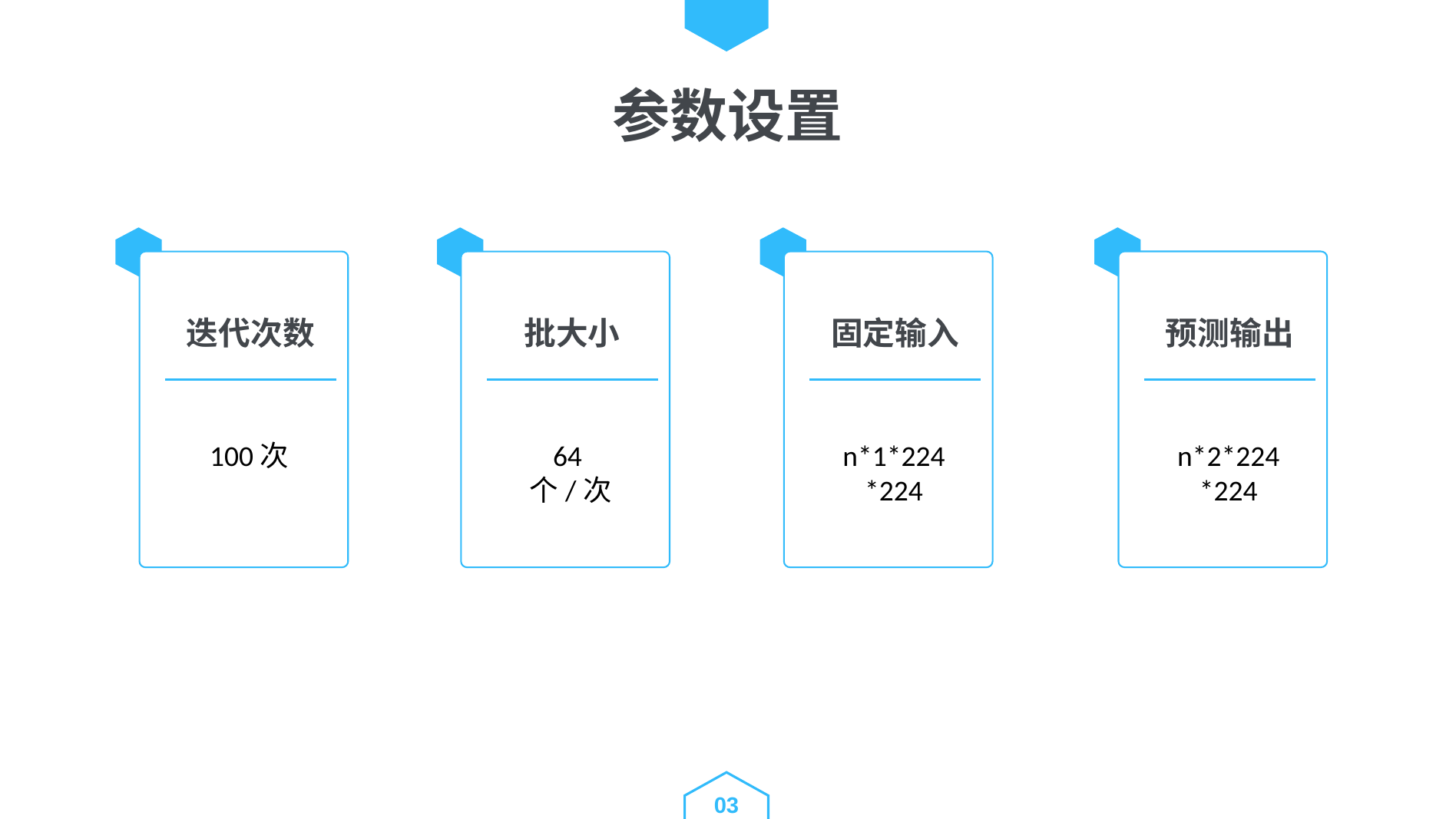

参数设置

预测输出
迭代次数
批大小
固定输入

n*2*224*224
100次
64个/次
n*1*224*224

03